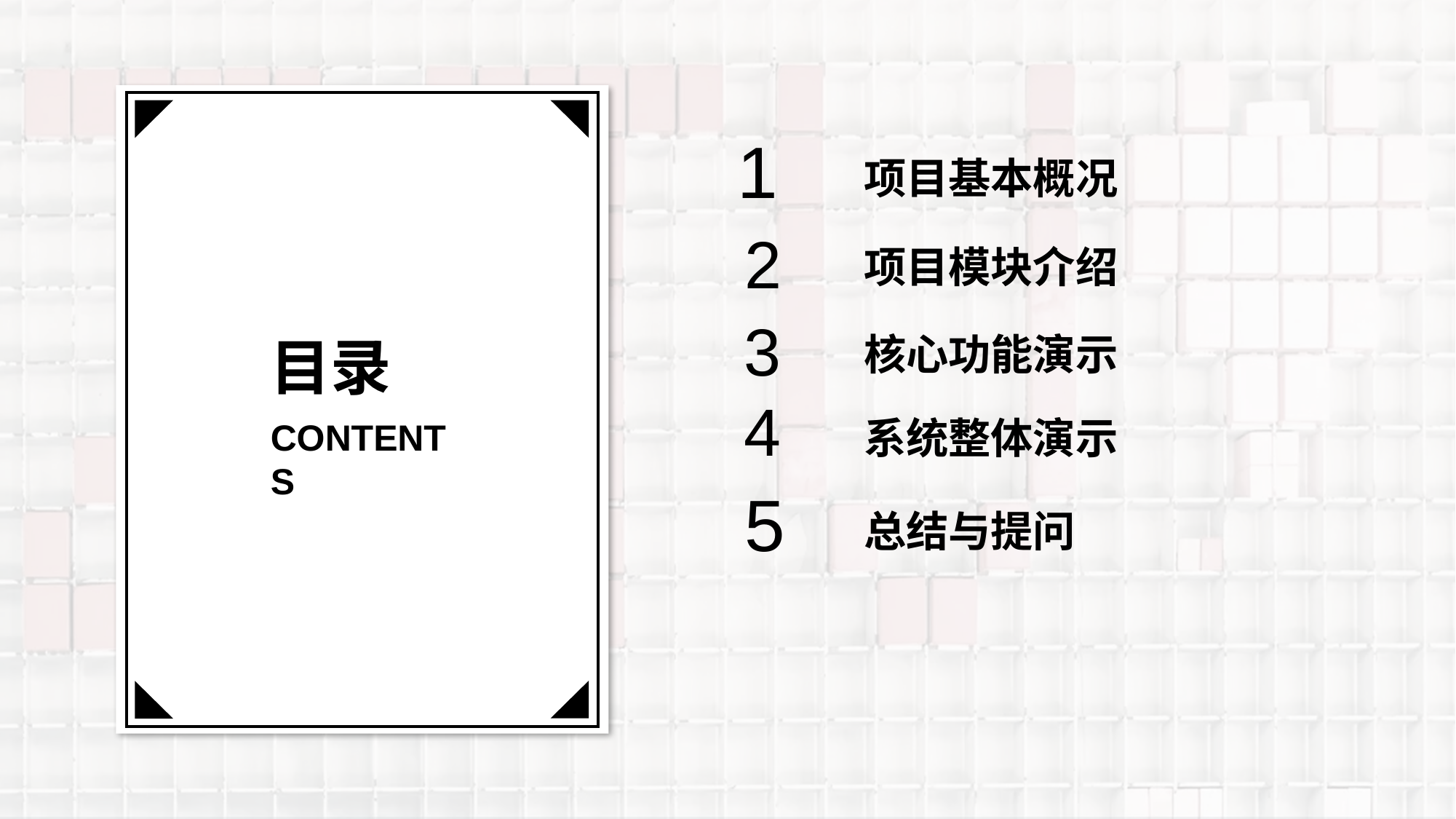

目录
CONTENTS

1
项目基本概况
2
项目模块介绍
3
核心功能演示
4
系统整体演示
5
总结与提问